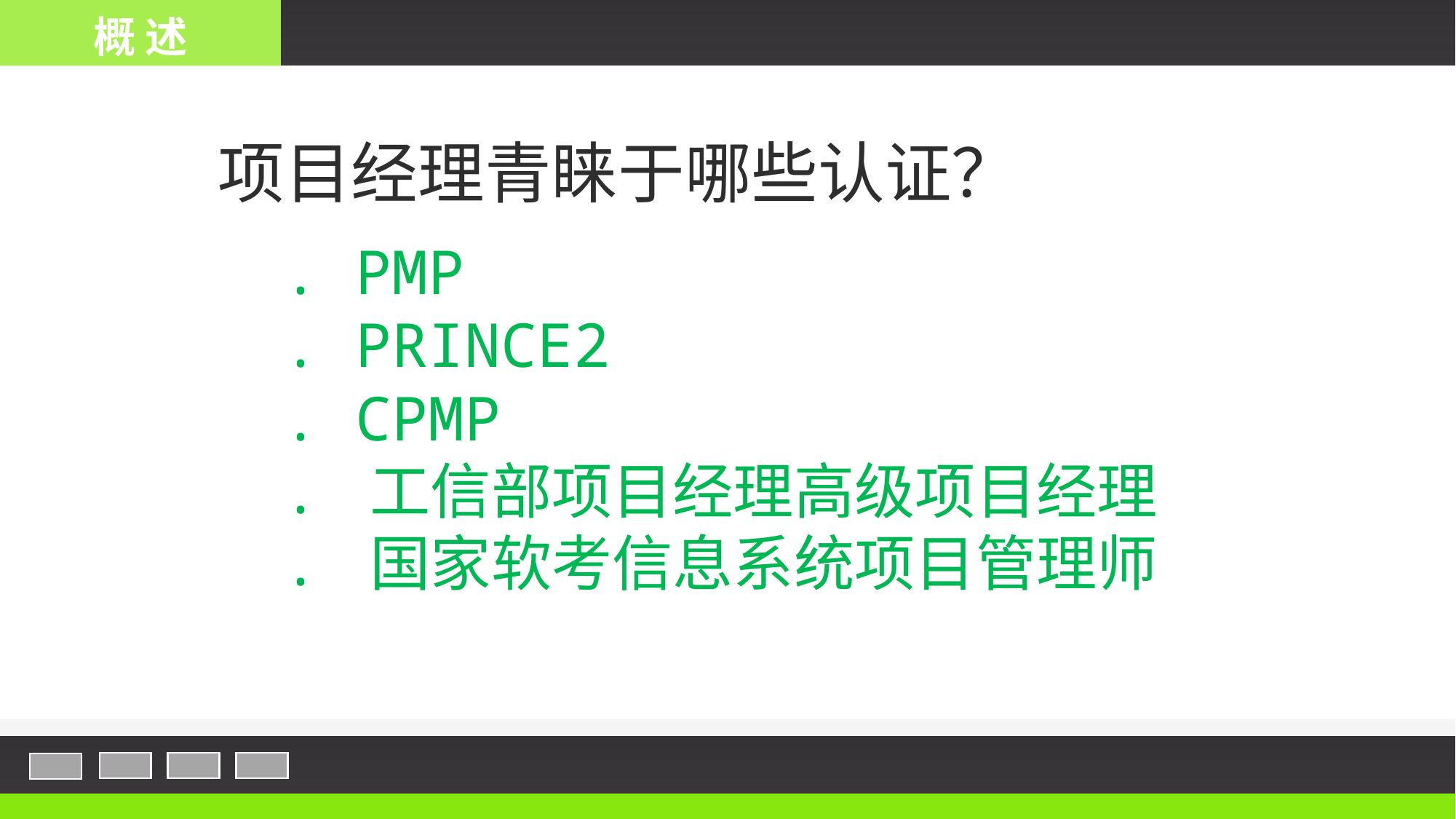

概 述
项目经理青睐于哪些认证？
. PMP
. PRINCE2
. CPMP
. 工信部项目经理高级项目经理
. 国家软考信息系统项目管理师